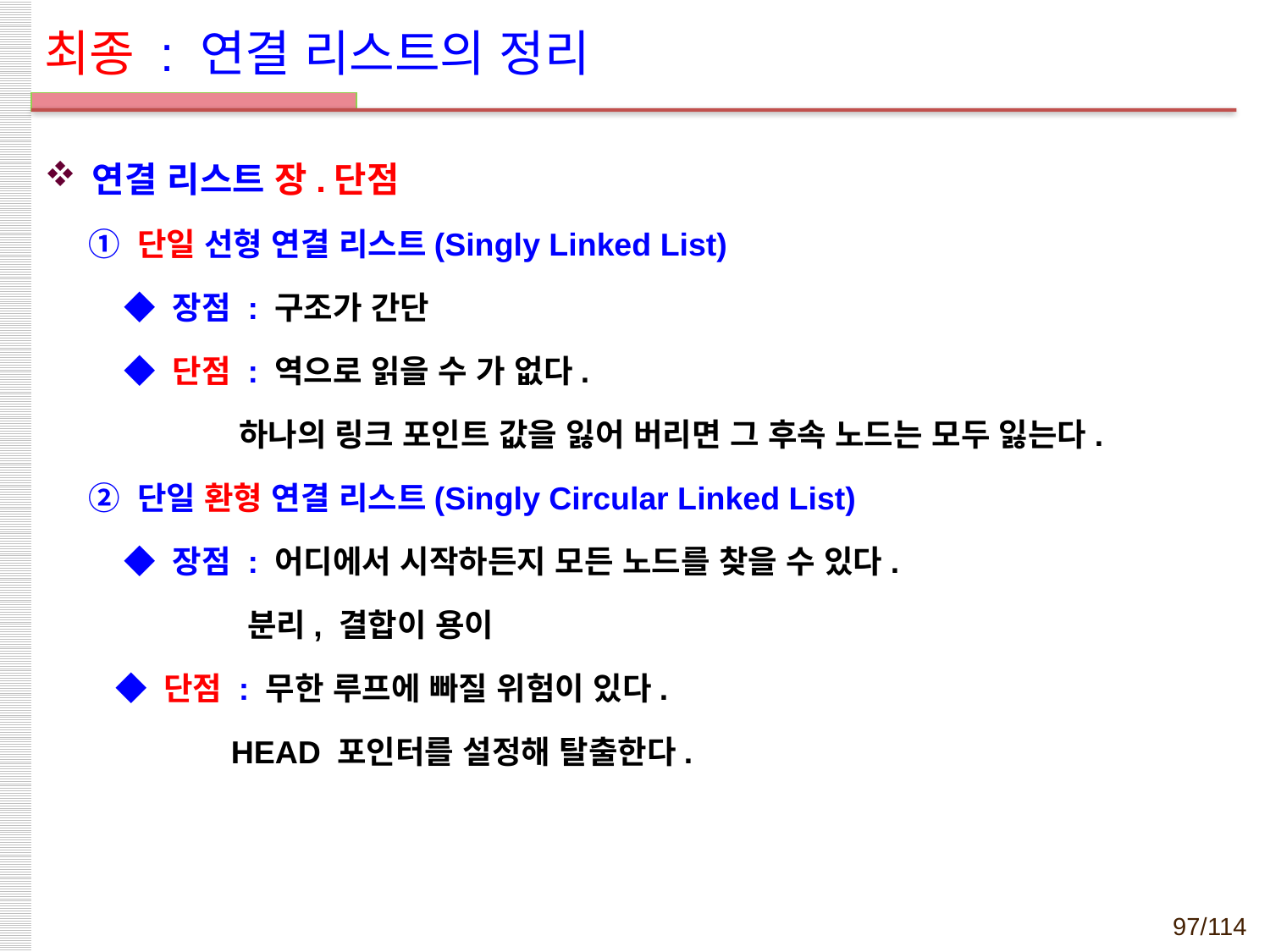

# 최종 : 연결 리스트의 정리
연결 리스트 장.단점
     ① 단일 선형 연결 리스트(Singly Linked List)
         ◆ 장점 : 구조가 간단
         ◆ 단점 : 역으로 읽을 수 가 없다.
                     하나의 링크 포인트 값을 잃어 버리면 그 후속 노드는 모두 잃는다.
     ② 단일 환형 연결 리스트(Singly Circular Linked List)
         ◆ 장점 : 어디에서 시작하든지 모든 노드를 찾을 수 있다.
                      분리, 결합이 용이
        ◆ 단점 : 무한 루프에 빠질 위험이 있다.
                     HEAD 포인터를 설정해 탈출한다.